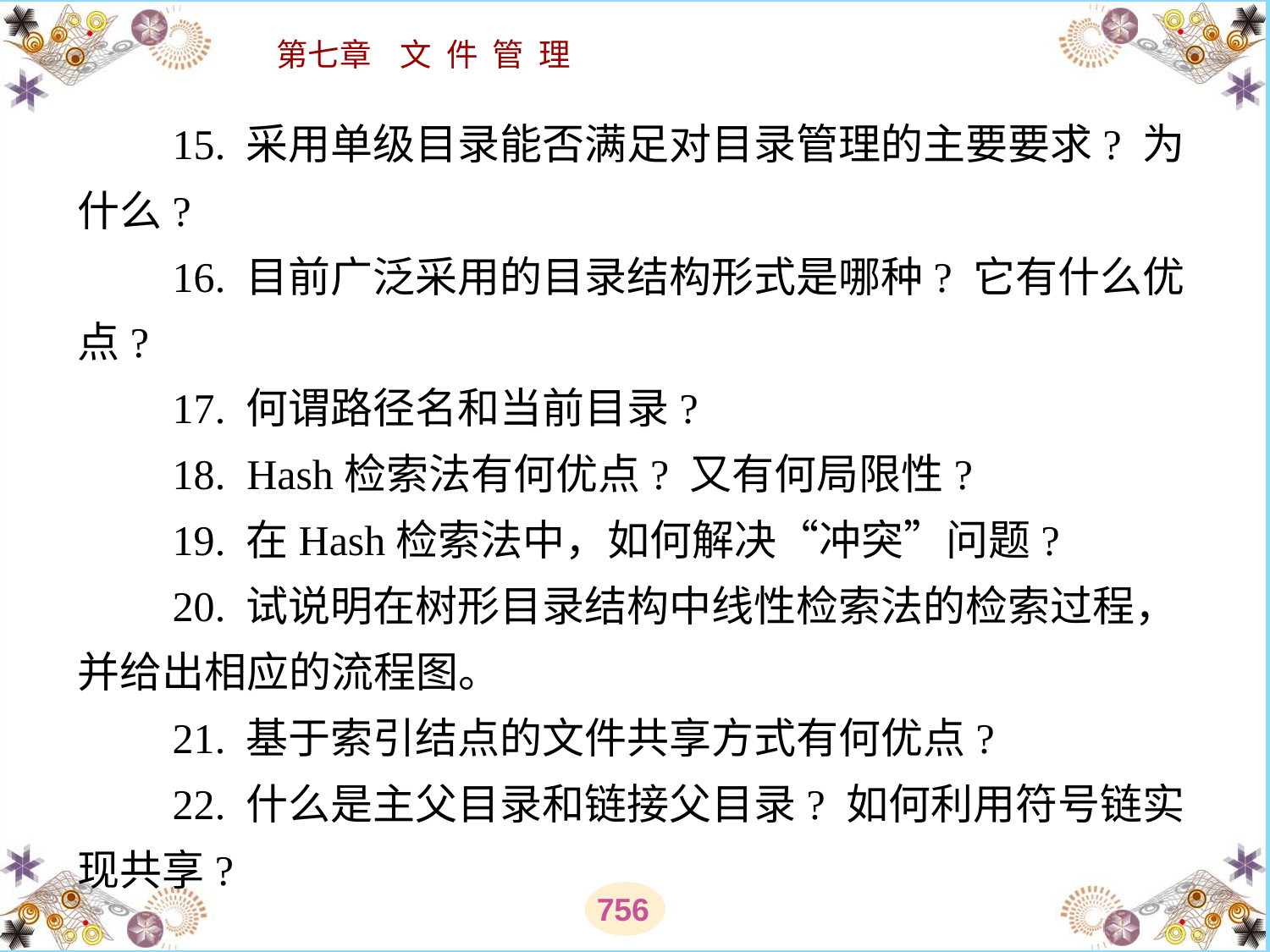

# 15. 采用单级目录能否满足对目录管理的主要要求? 为什么? 　　16. 目前广泛采用的目录结构形式是哪种? 它有什么优点? 　　17. 何谓路径名和当前目录? 　　18.  Hash检索法有何优点? 又有何局限性? 　　19. 在Hash检索法中，如何解决“冲突”问题? 　　20. 试说明在树形目录结构中线性检索法的检索过程，并给出相应的流程图。 　　21. 基于索引结点的文件共享方式有何优点? 　　22. 什么是主父目录和链接父目录? 如何利用符号链实现共享?